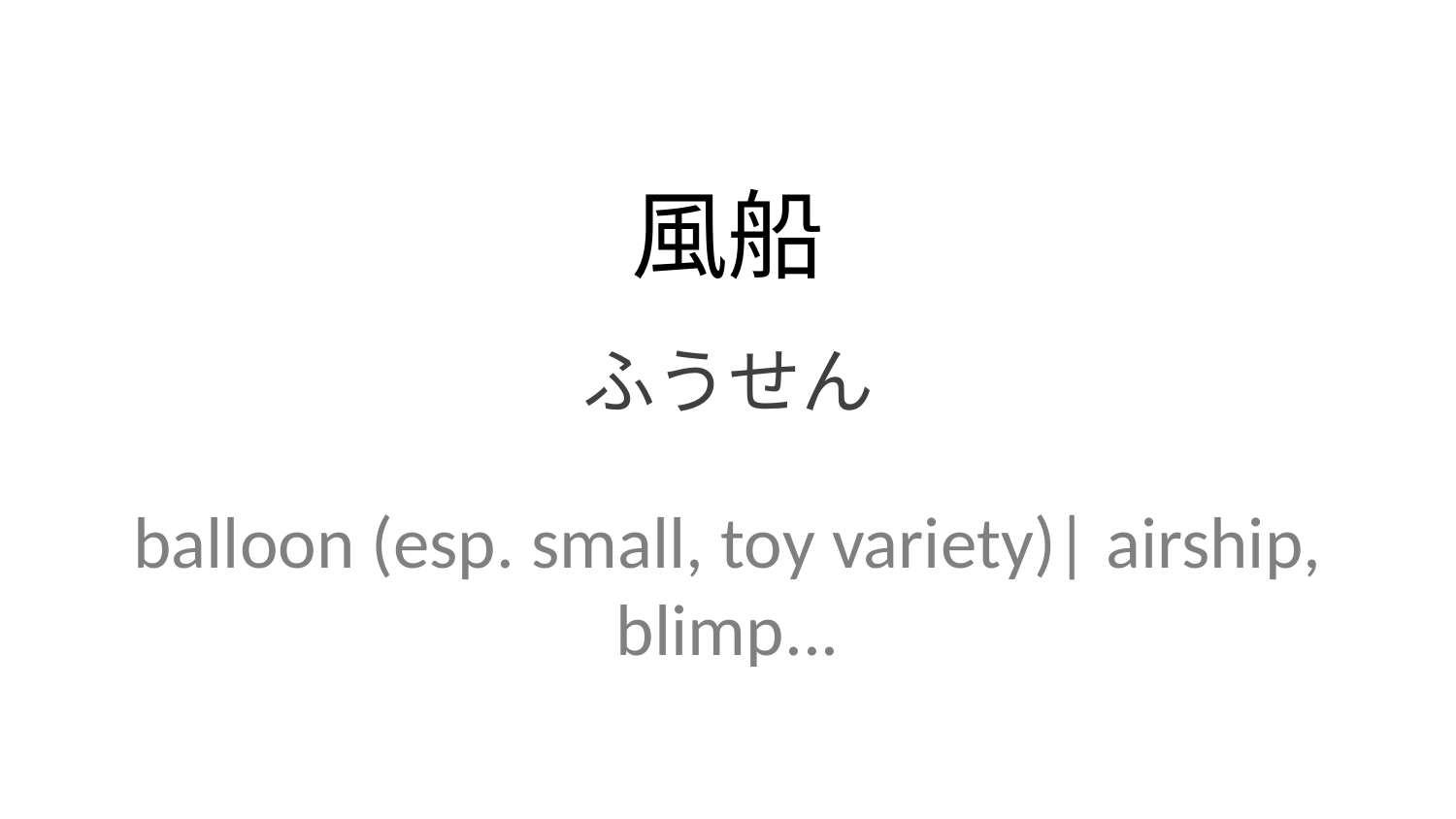

風船

ふうせん
balloon (esp. small, toy variety)| airship, blimp...